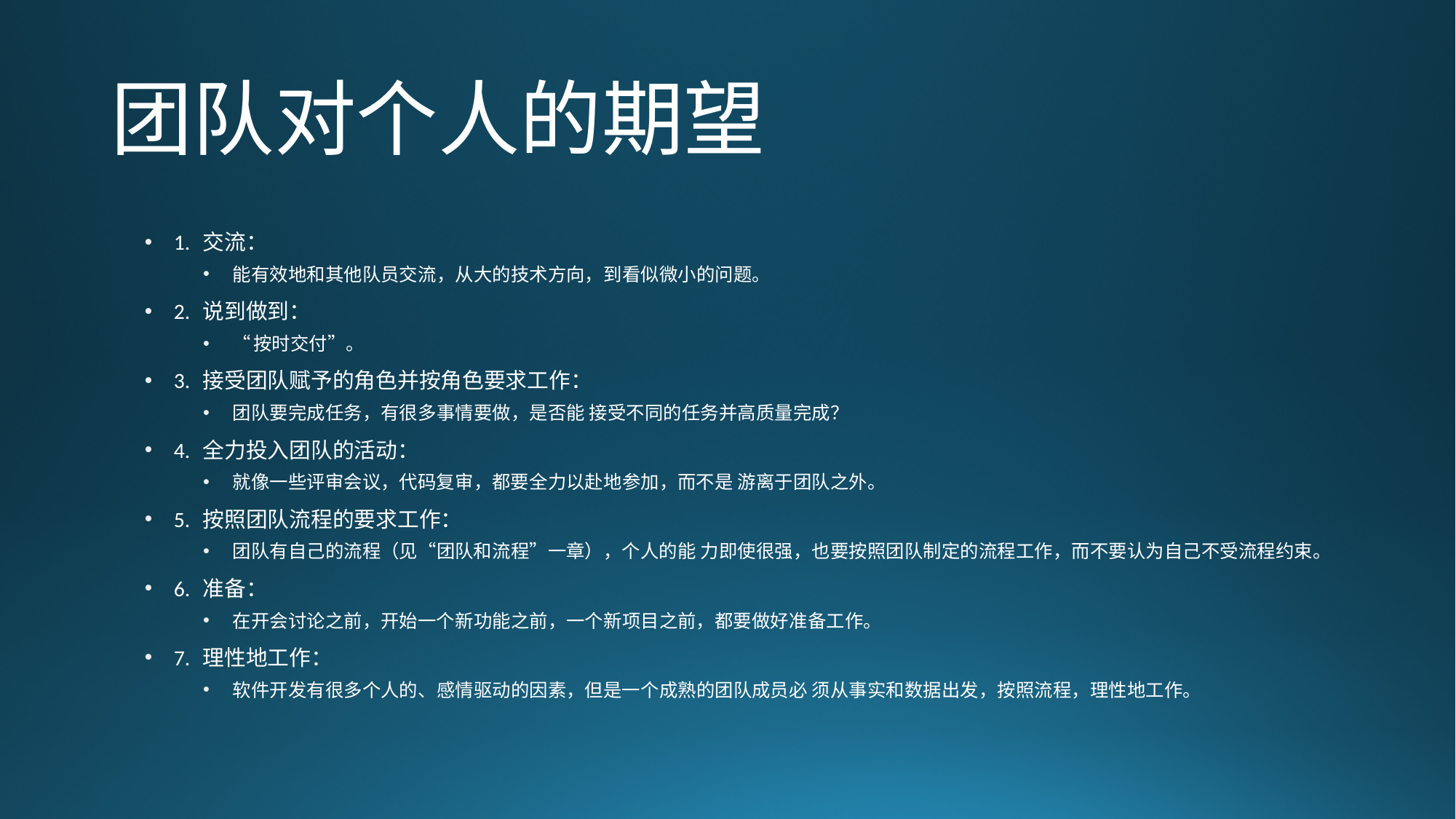

# 团队对个人的期望
1.  交流：
能有效地和其他队员交流，从大的技术方向，到看似微小的问题。
2.  说到做到：
“按时交付”。
3.  接受团队赋予的角色并按角色要求工作：
团队要完成任务，有很多事情要做，是否能 接受不同的任务并高质量完成？
4.  全力投入团队的活动：
就像一些评审会议，代码复审，都要全力以赴地参加，而不是 游离于团队之外。
5.  按照团队流程的要求工作：
团队有自己的流程（见“团队和流程”一章），个人的能 力即使很强，也要按照团队制定的流程工作，而不要认为自己不受流程约束。
6.  准备：
在开会讨论之前，开始一个新功能之前，一个新项目之前，都要做好准备工作。
7.  理性地工作：
软件开发有很多个人的、感情驱动的因素，但是一个成熟的团队成员必 须从事实和数据出发，按照流程，理性地工作。